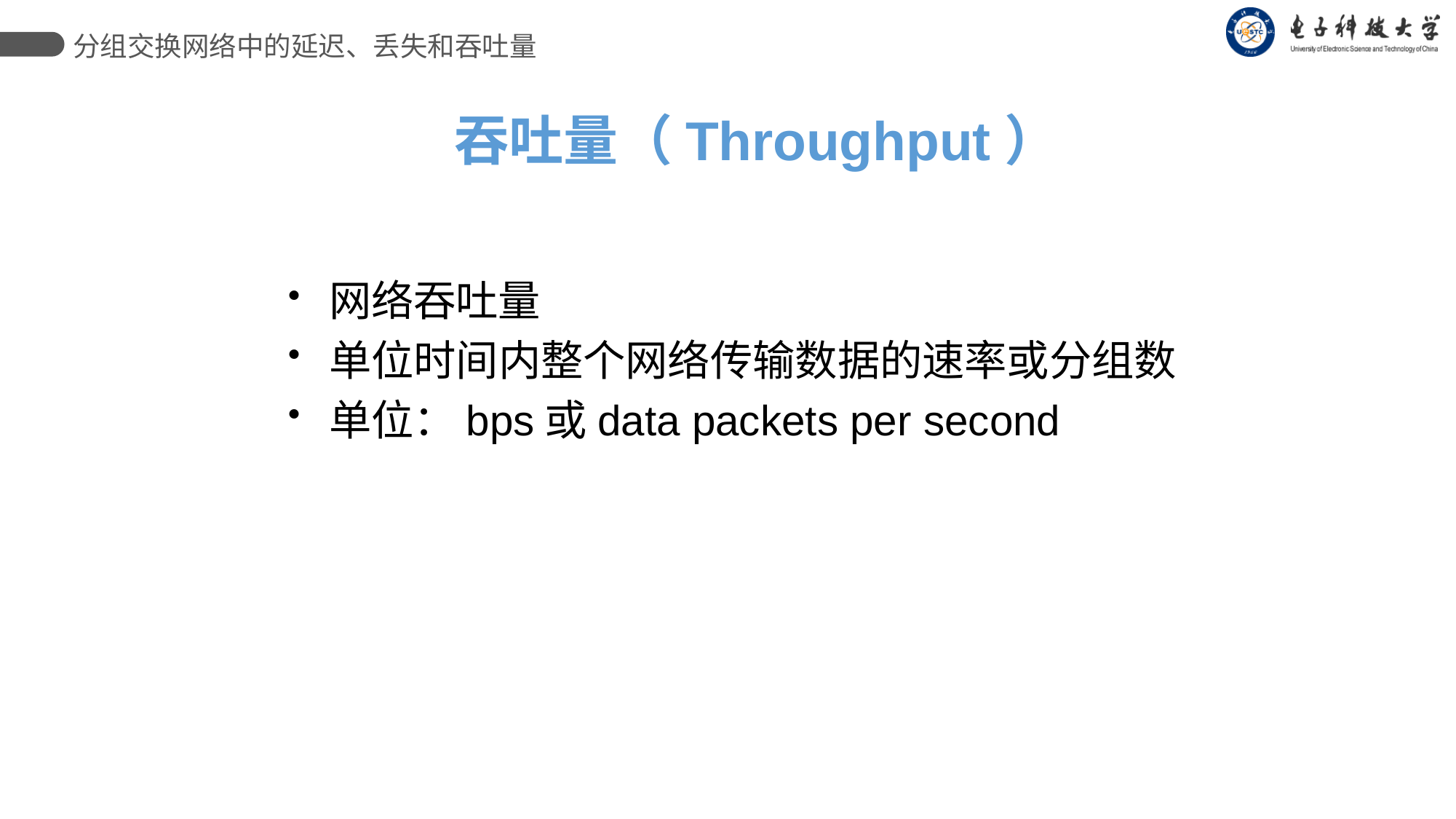

分组交换网络中的延迟、丢失和吞吐量

吞吐量（Throughput）
网络吞吐量
单位时间内整个网络传输数据的速率或分组数
单位：bps或data packets per second